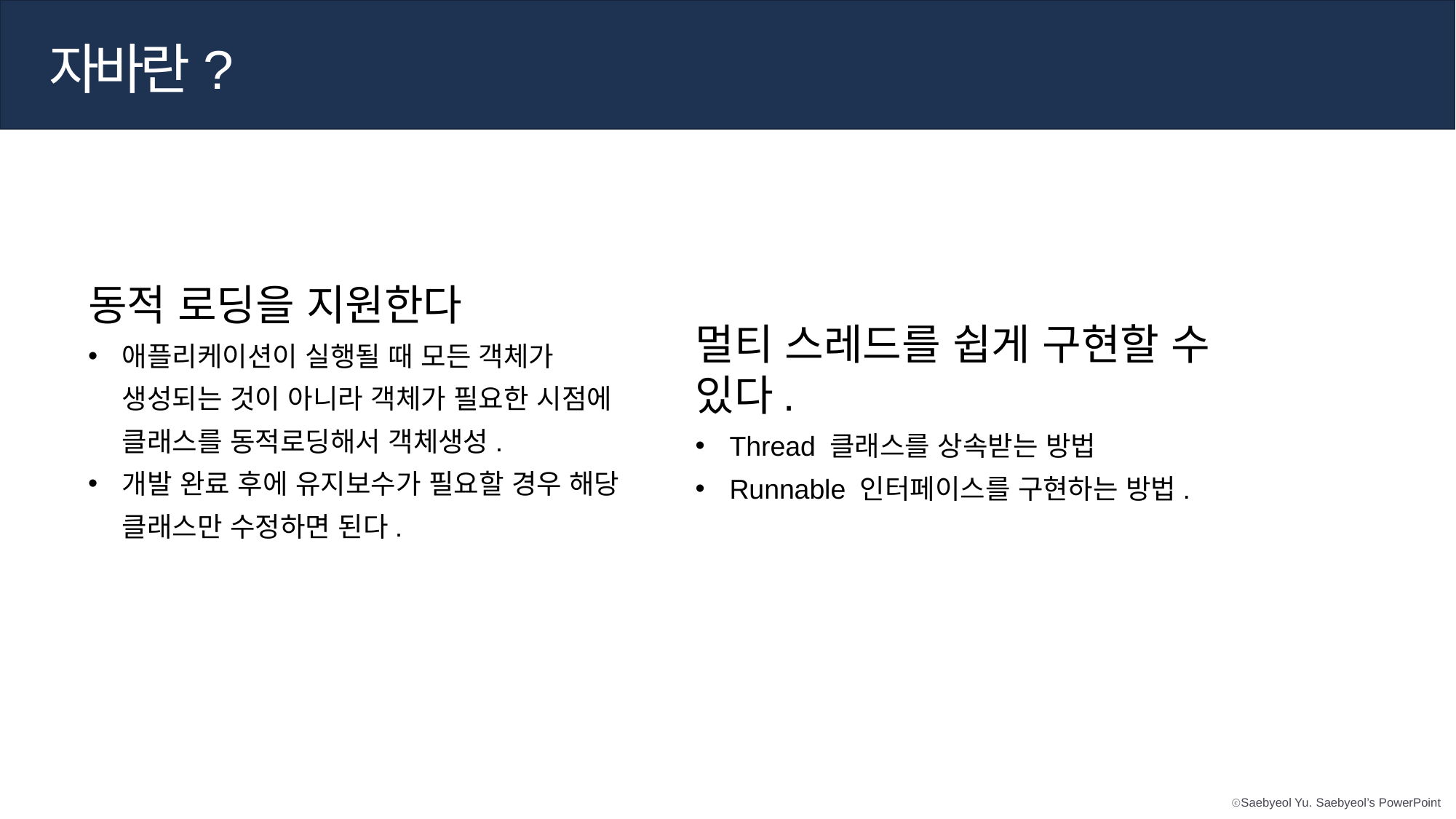

자바란?
동적 로딩을 지원한다
애플리케이션이 실행될 때 모든 객체가
생성되는 것이 아니라 객체가 필요한 시점에
클래스를 동적로딩해서 객체생성.
개발 완료 후에 유지보수가 필요할 경우 해당 클래스만 수정하면 된다.
멀티 스레드를 쉽게 구현할 수 있다.
Thread 클래스를 상속받는 방법
Runnable 인터페이스를 구현하는 방법.